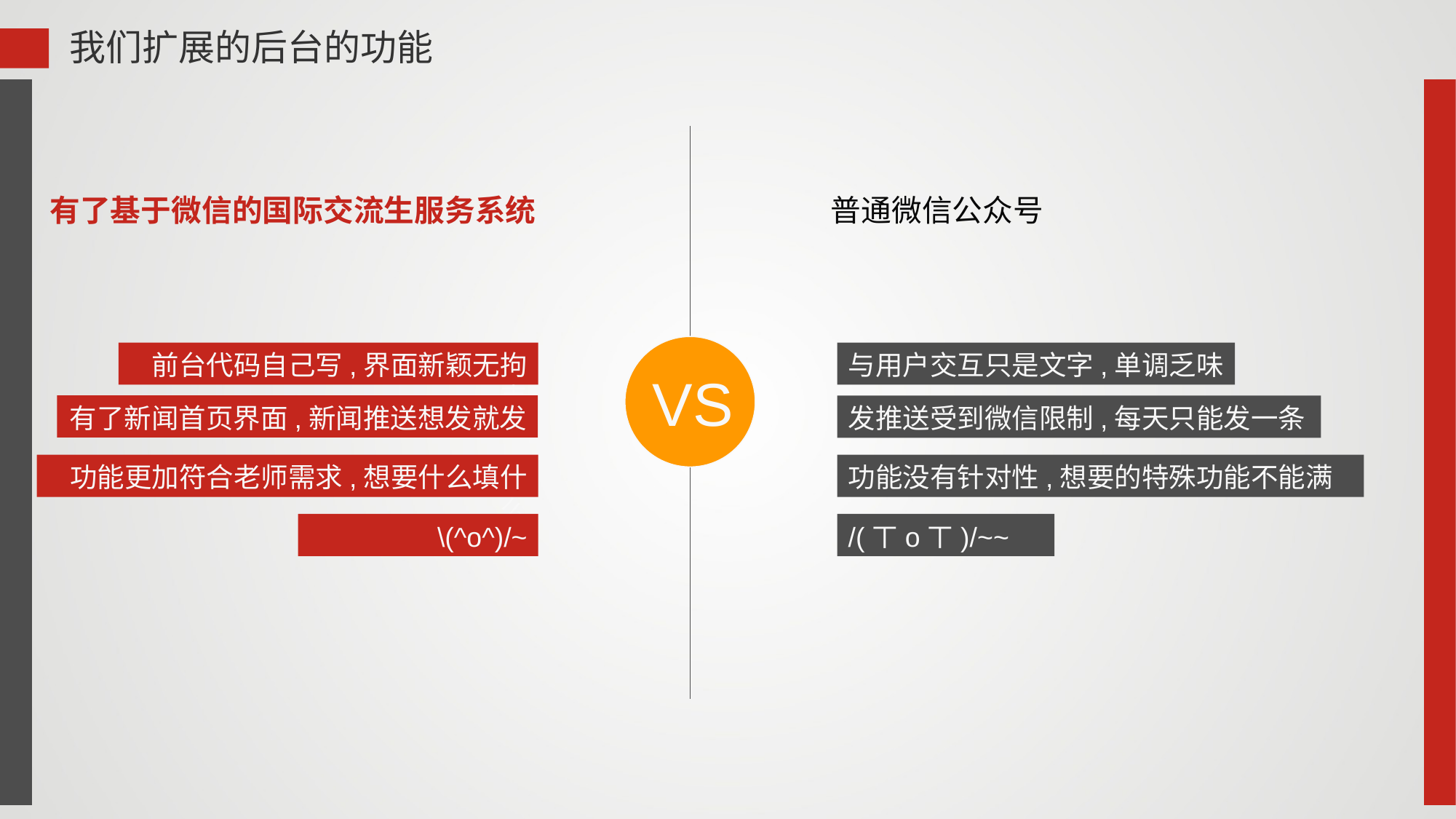

我们扩展的后台的功能

有了基于微信的国际交流生服务系统
普通微信公众号

前台代码自己写,界面新颖无拘束
与用户交互只是文字,单调乏味
VS
有了新闻首页界面,新闻推送想发就发
发推送受到微信限制,每天只能发一条

功能更加符合老师需求,想要什么填什么
功能没有针对性,想要的特殊功能不能满足

\(^o^)/~
/(ㄒoㄒ)/~~